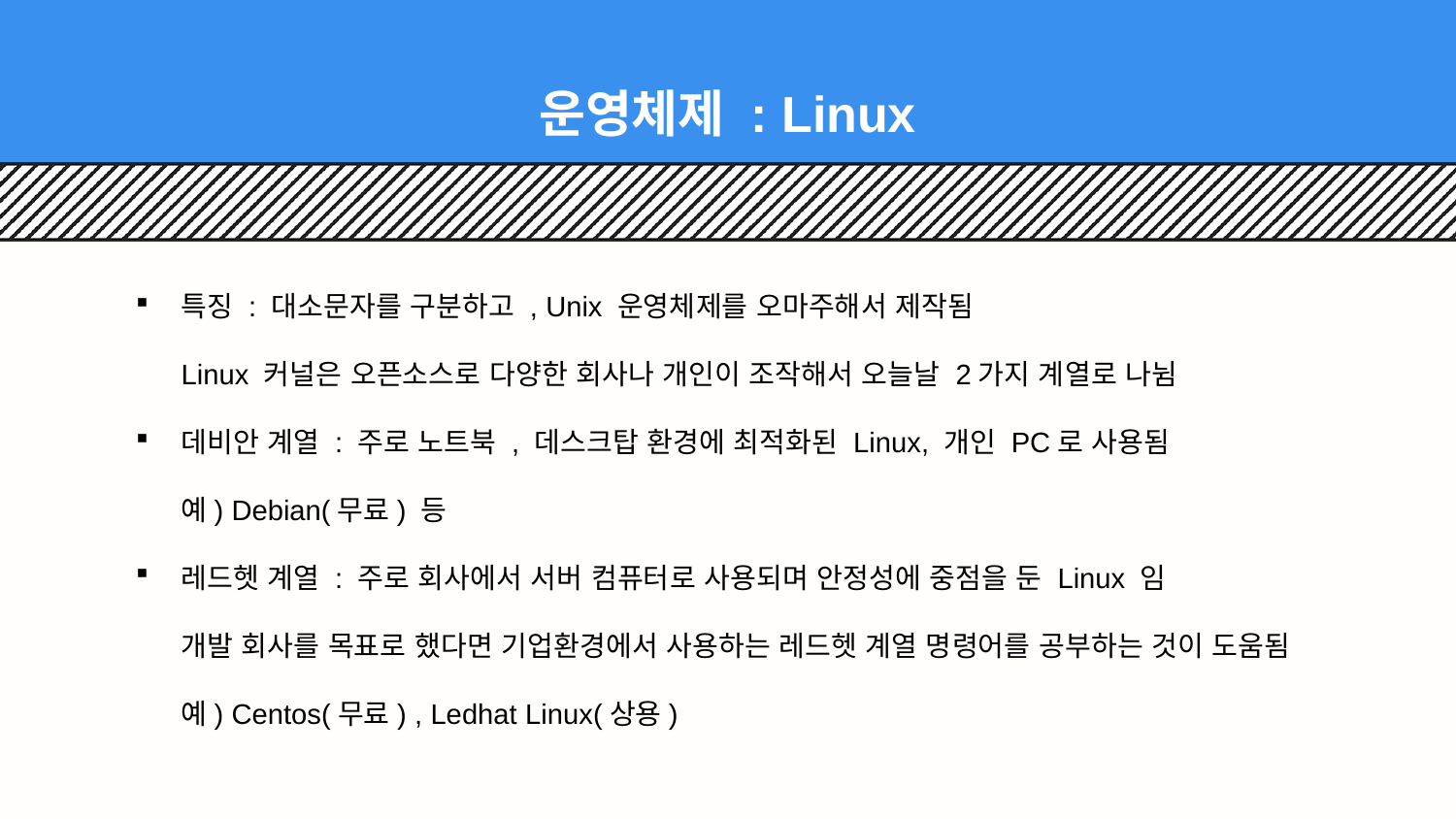

# 운영체제 : Linux
특징 : 대소문자를 구분하고 , Unix 운영체제를 오마주해서 제작됨
Linux 커널은 오픈소스로 다양한 회사나 개인이 조작해서 오늘날 2가지 계열로 나뉨
데비안 계열 : 주로 노트북 , 데스크탑 환경에 최적화된 Linux, 개인 PC로 사용됨
예) Debian(무료) 등
레드헷 계열 : 주로 회사에서 서버 컴퓨터로 사용되며 안정성에 중점을 둔 Linux 임
개발 회사를 목표로 했다면 기업환경에서 사용하는 레드헷 계열 명령어를 공부하는 것이 도움됨
예) Centos(무료) , Ledhat Linux(상용)